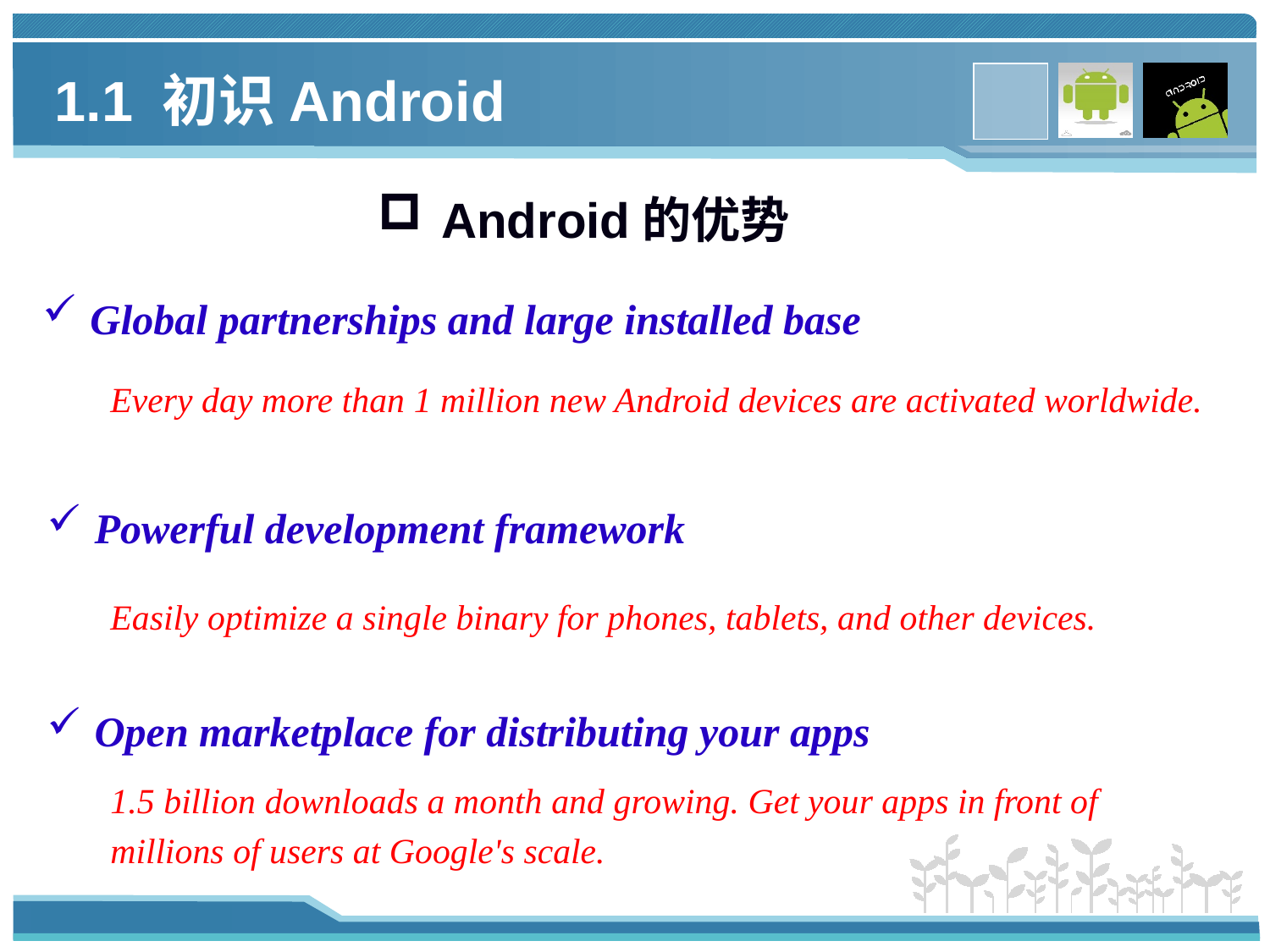

1.1 初识Android
# Android的优势

Global partnerships and large installed base
Every day more than 1 million new Android devices are activated worldwide.
Powerful development framework
Easily optimize a single binary for phones, tablets, and other devices.
Open marketplace for distributing your apps
1.5 billion downloads a month and growing. Get your apps in front of millions of users at Google's scale.